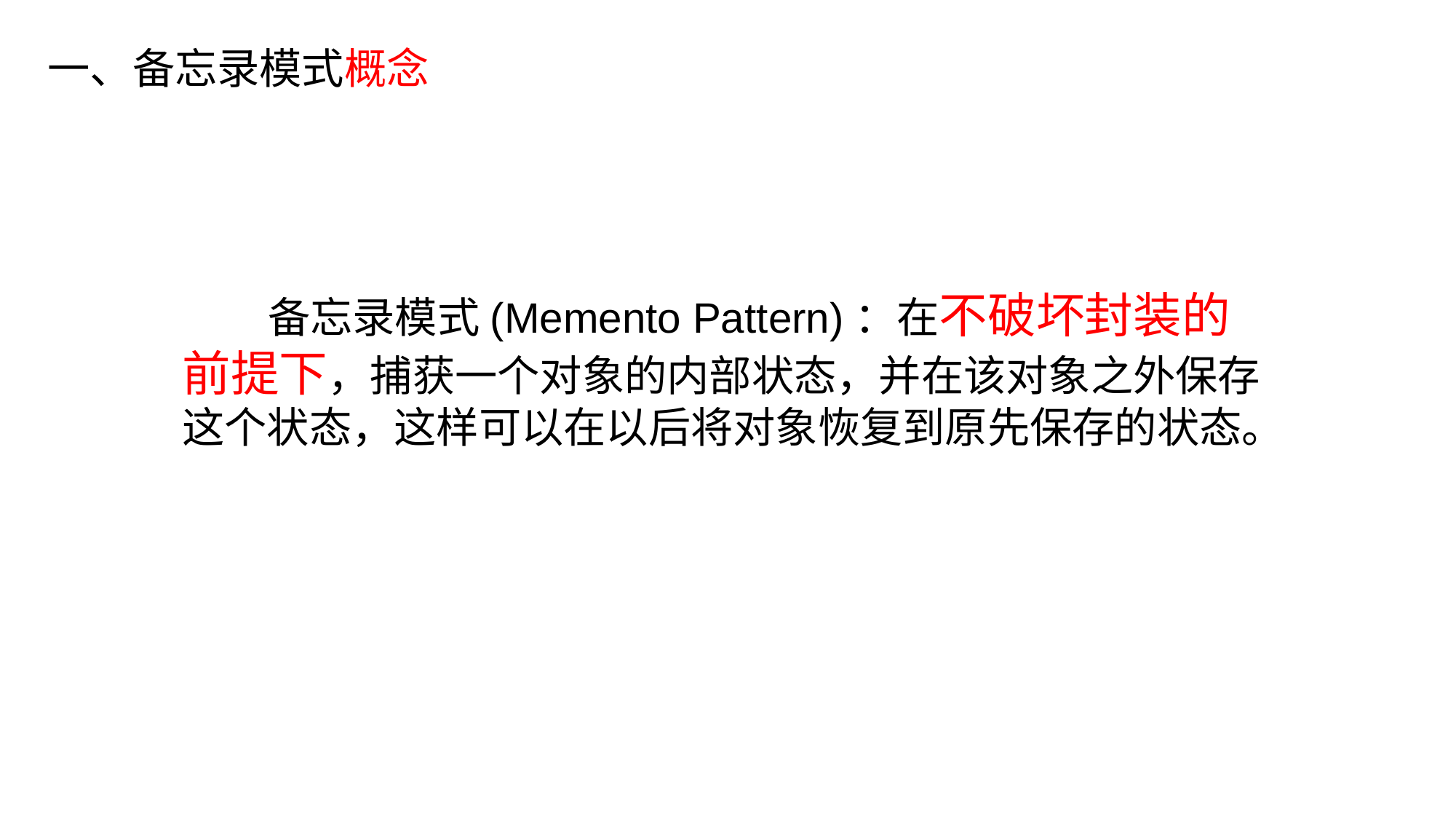

一、备忘录模式概念
        备忘录模式(Memento Pattern)：在不破坏封装的前提下，捕获一个对象的内部状态，并在该对象之外保存这个状态，这样可以在以后将对象恢复到原先保存的状态。